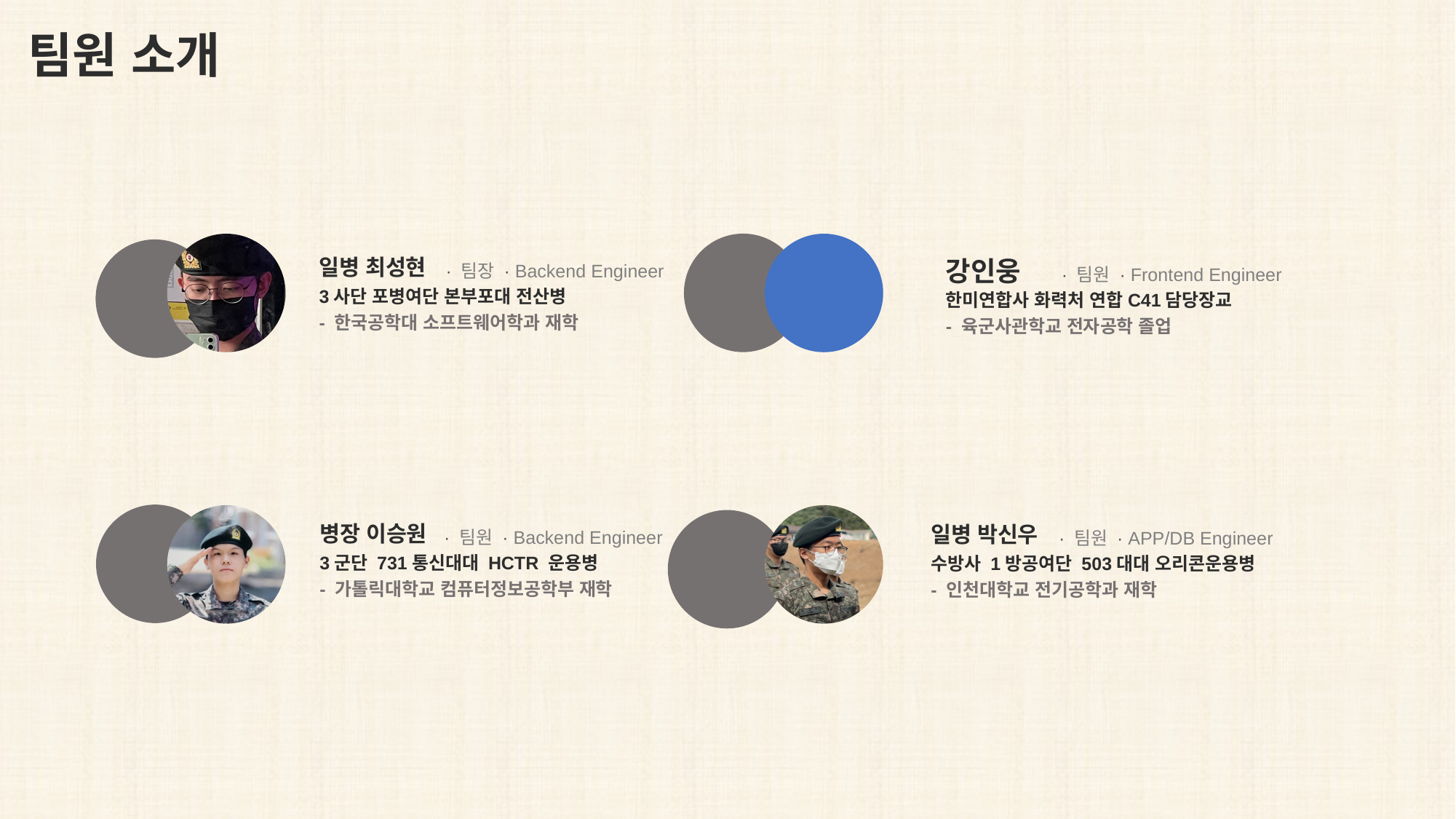

# 팀원 소개

일병 최성현
강인웅
· 팀장 · Backend Engineer
· 팀원 · Frontend Engineer
3사단 포병여단 본부포대 전산병
한미연합사 화력처 연합C41담당장교
- 한국공학대 소프트웨어학과 재학
- 육군사관학교 전자공학 졸업

병장 이승원

일병 박신우
· 팀원 · Backend Engineer
· 팀원 · APP/DB Engineer
3군단 731통신대대 HCTR 운용병
수방사 1방공여단 503대대 오리콘운용병
- 가톨릭대학교 컴퓨터정보공학부 재학
- 인천대학교 전기공학과 재학